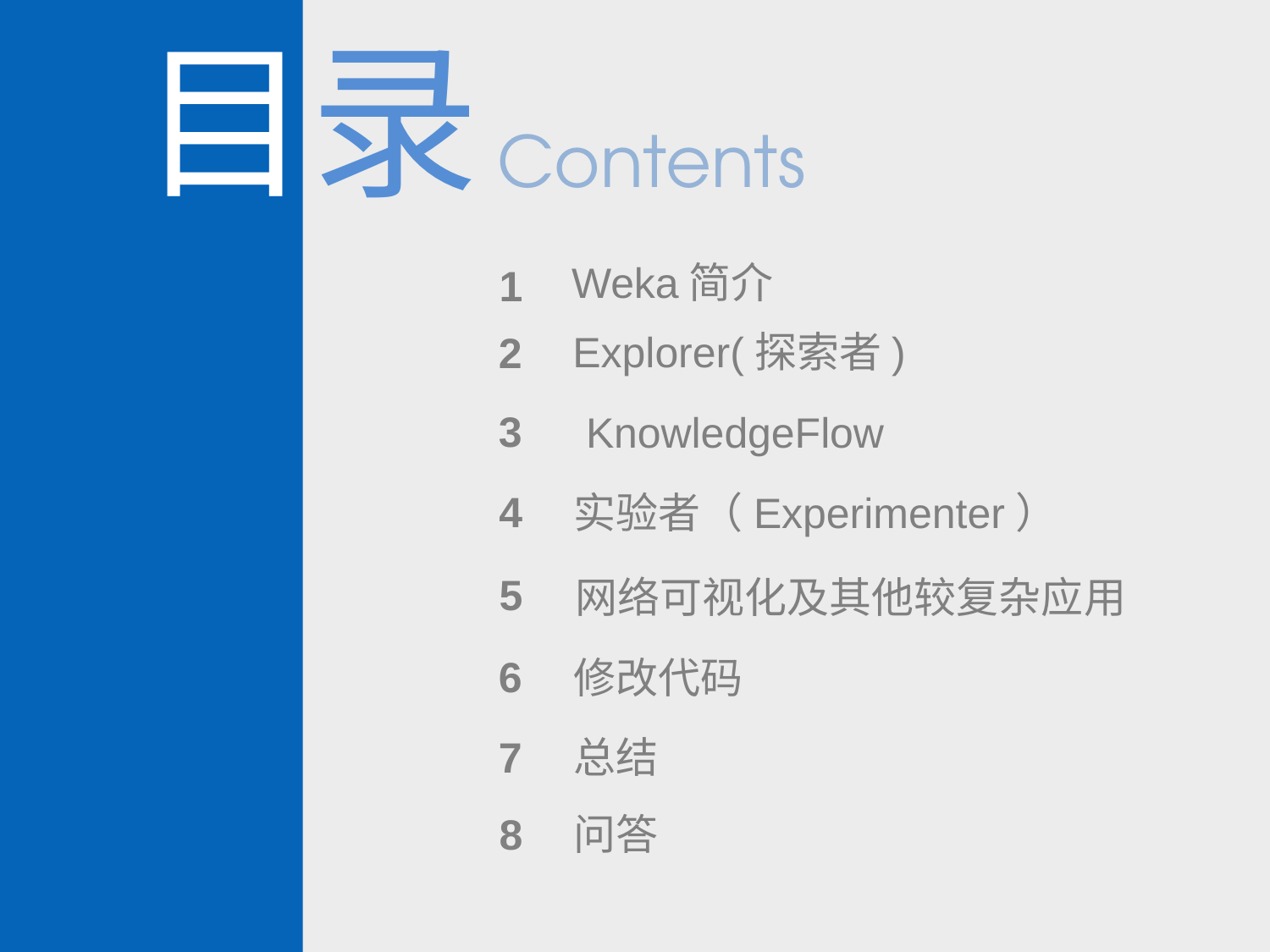

目录
Contents
Weka简介
1
Explorer(探索者)
2
3
KnowledgeFlow
4
实验者（Experimenter）
5
网络可视化及其他较复杂应用
6
修改代码
7
总结
8
问答